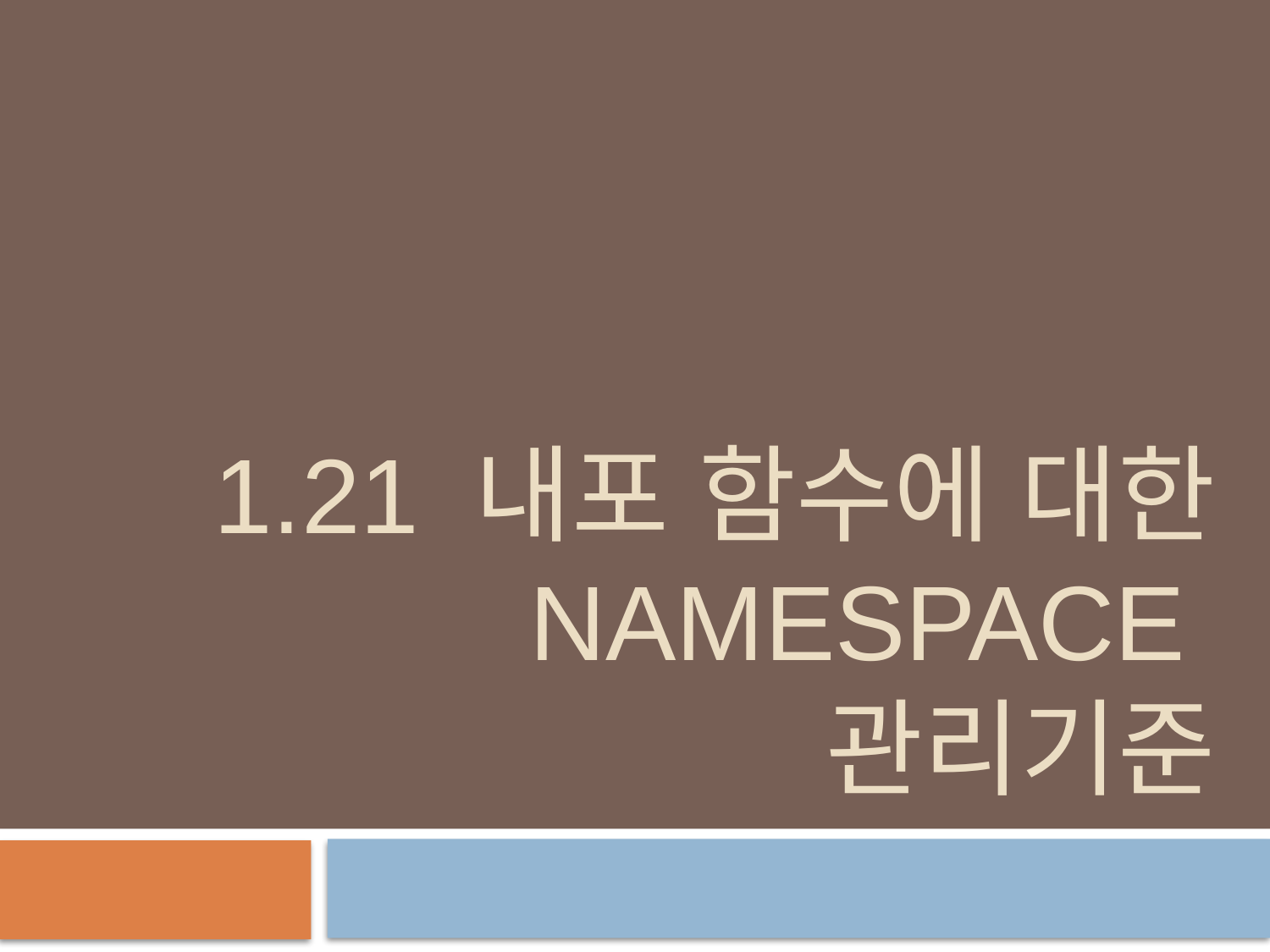

# 1.21 내포 함수에 대한 namespace 관리기준